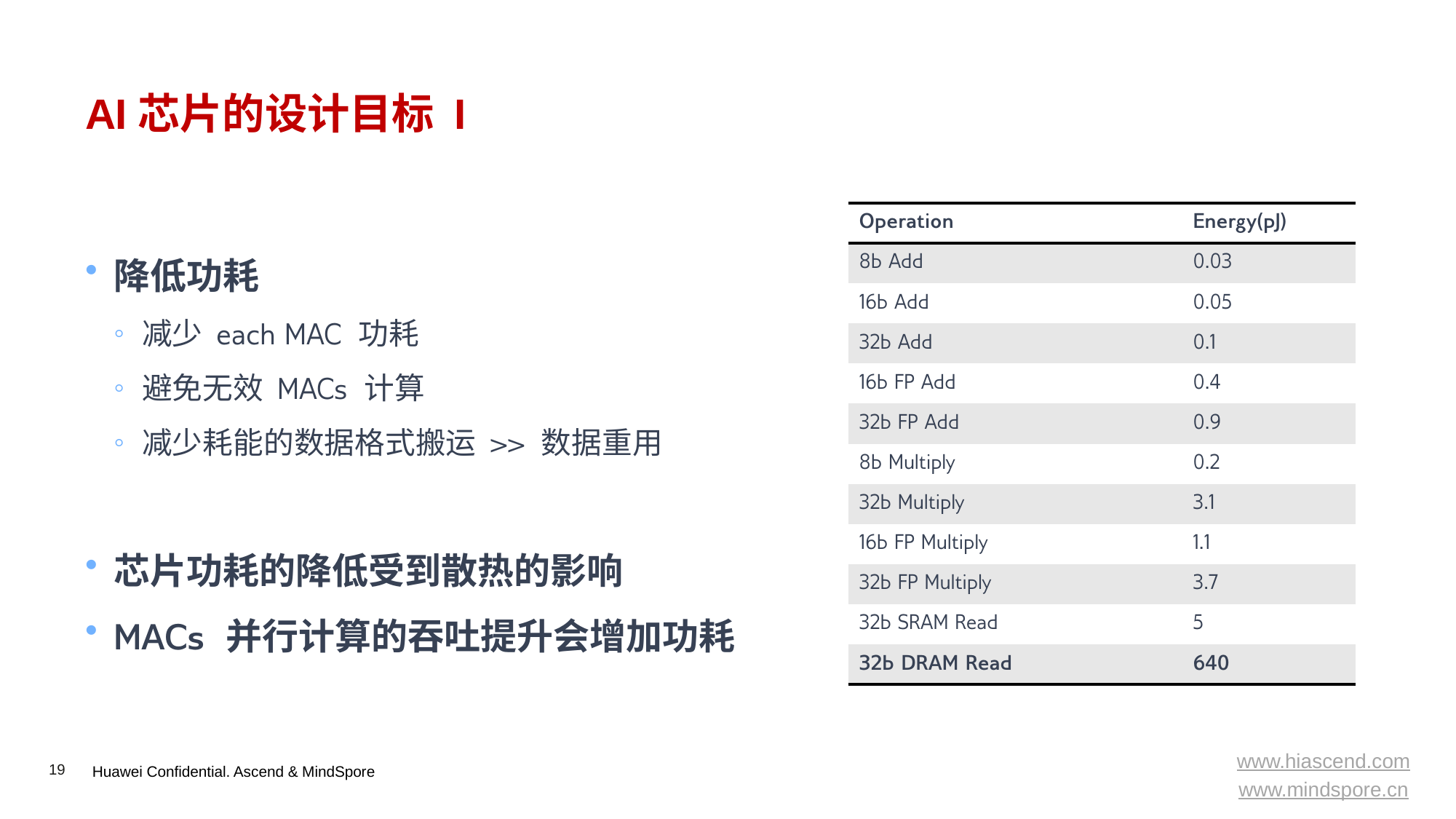

# AI芯片的设计目标 I
降低功耗
减少 each MAC 功耗
避免无效 MACs 计算
减少耗能的数据格式搬运 >> 数据重用

芯片功耗的降低受到散热的影响
MACs 并行计算的吞吐提升会增加功耗
| Operation | Energy(pJ) |
| --- | --- |
| 8b Add | 0.03 |
| 16b Add | 0.05 |
| 32b Add | 0.1 |
| 16b FP Add | 0.4 |
| 32b FP Add | 0.9 |
| 8b Multiply | 0.2 |
| 32b Multiply | 3.1 |
| 16b FP Multiply | 1.1 |
| 32b FP Multiply | 3.7 |
| 32b SRAM Read | 5 |
| 32b DRAM Read | 640 |